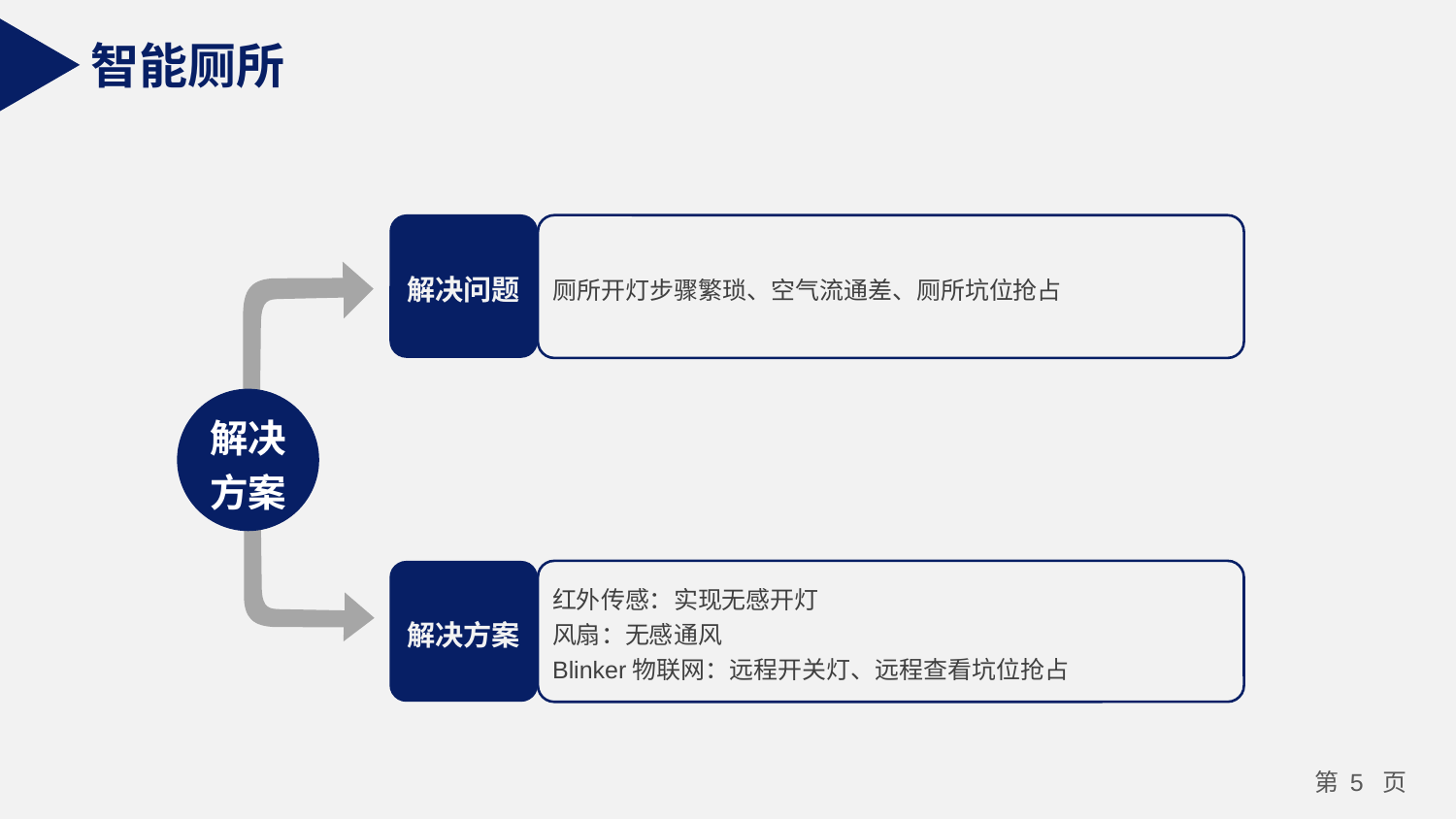

智能厕所

解决问题
厕所开灯步骤繁琐、空气流通差、厕所坑位抢占

解决方案

解决方案
红外传感：实现无感开灯
风扇：无感通风
Blinker物联网：远程开关灯、远程查看坑位抢占